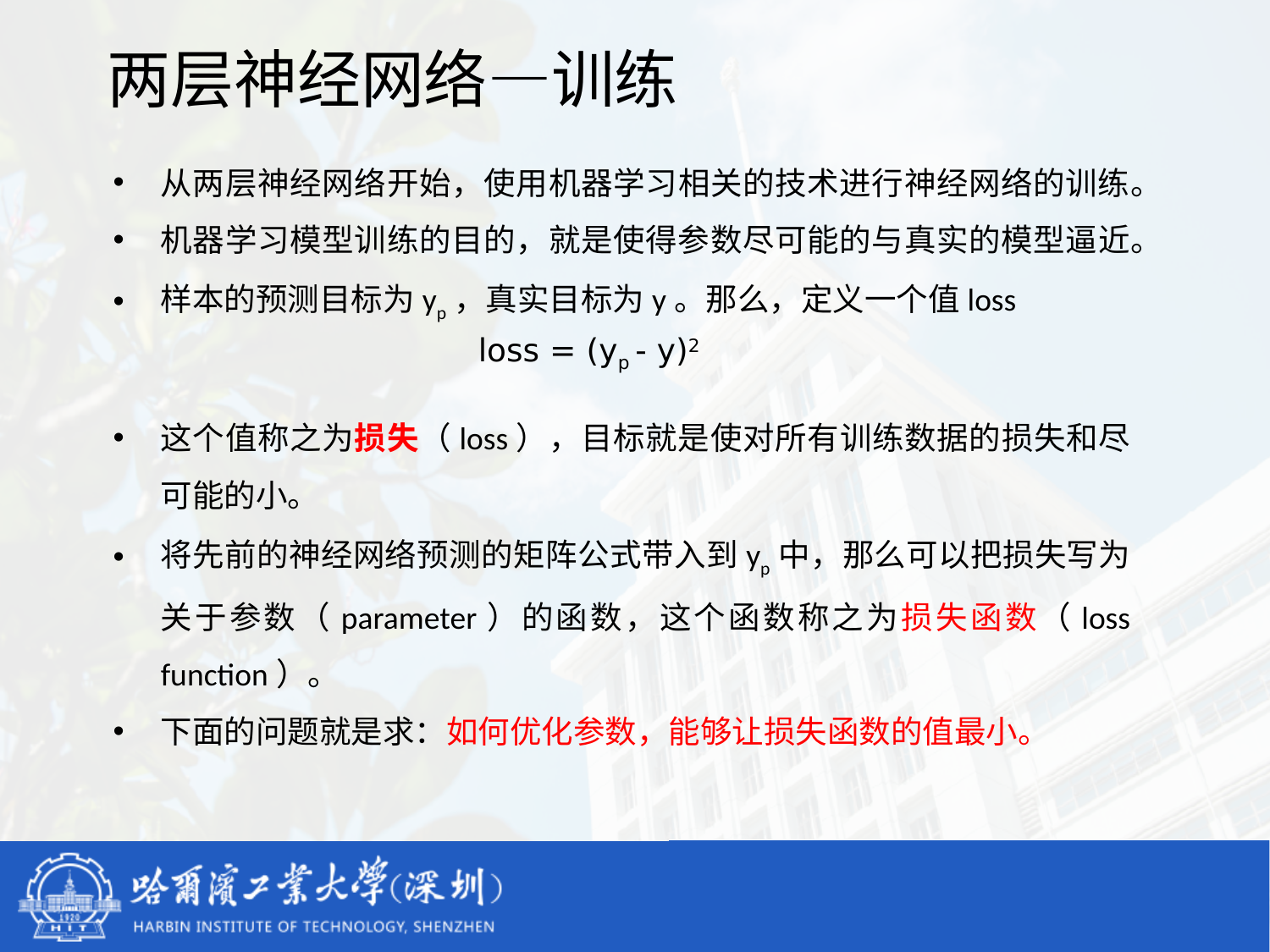

# 两层神经网络—训练
从两层神经网络开始，使用机器学习相关的技术进行神经网络的训练。
机器学习模型训练的目的，就是使得参数尽可能的与真实的模型逼近。
样本的预测目标为yp，真实目标为y。那么，定义一个值loss

这个值称之为损失（loss），目标就是使对所有训练数据的损失和尽可能的小。
将先前的神经网络预测的矩阵公式带入到yp中，那么可以把损失写为关于参数（parameter）的函数，这个函数称之为损失函数（loss function）。
下面的问题就是求：如何优化参数，能够让损失函数的值最小。
loss = (yp - y)2